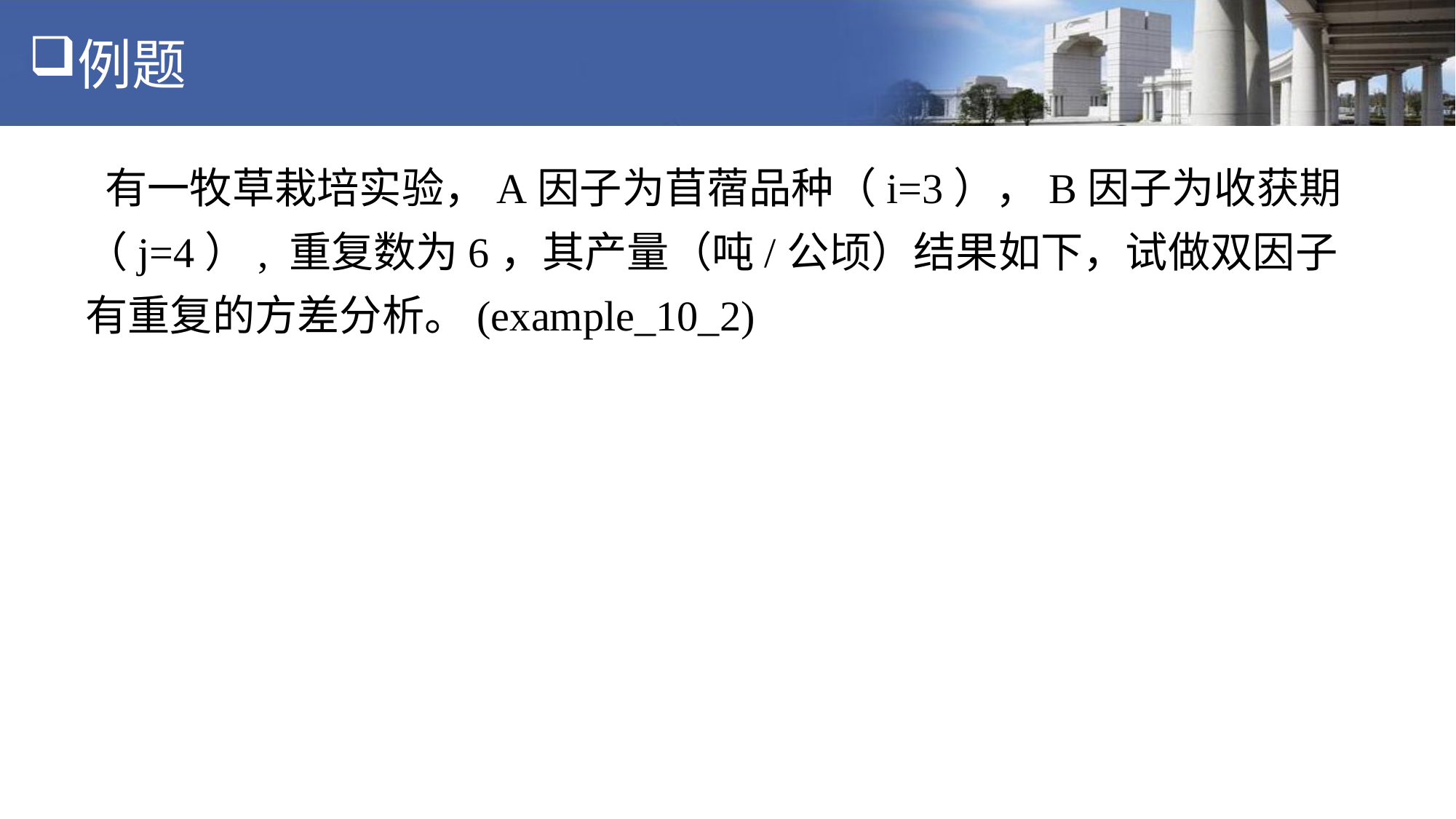

# 例题
 有一牧草栽培实验，A因子为苜蓿品种（i=3），B因子为收获期（j=4）, 重复数为6，其产量（吨/公顷）结果如下，试做双因子有重复的方差分析。(example_10_2)